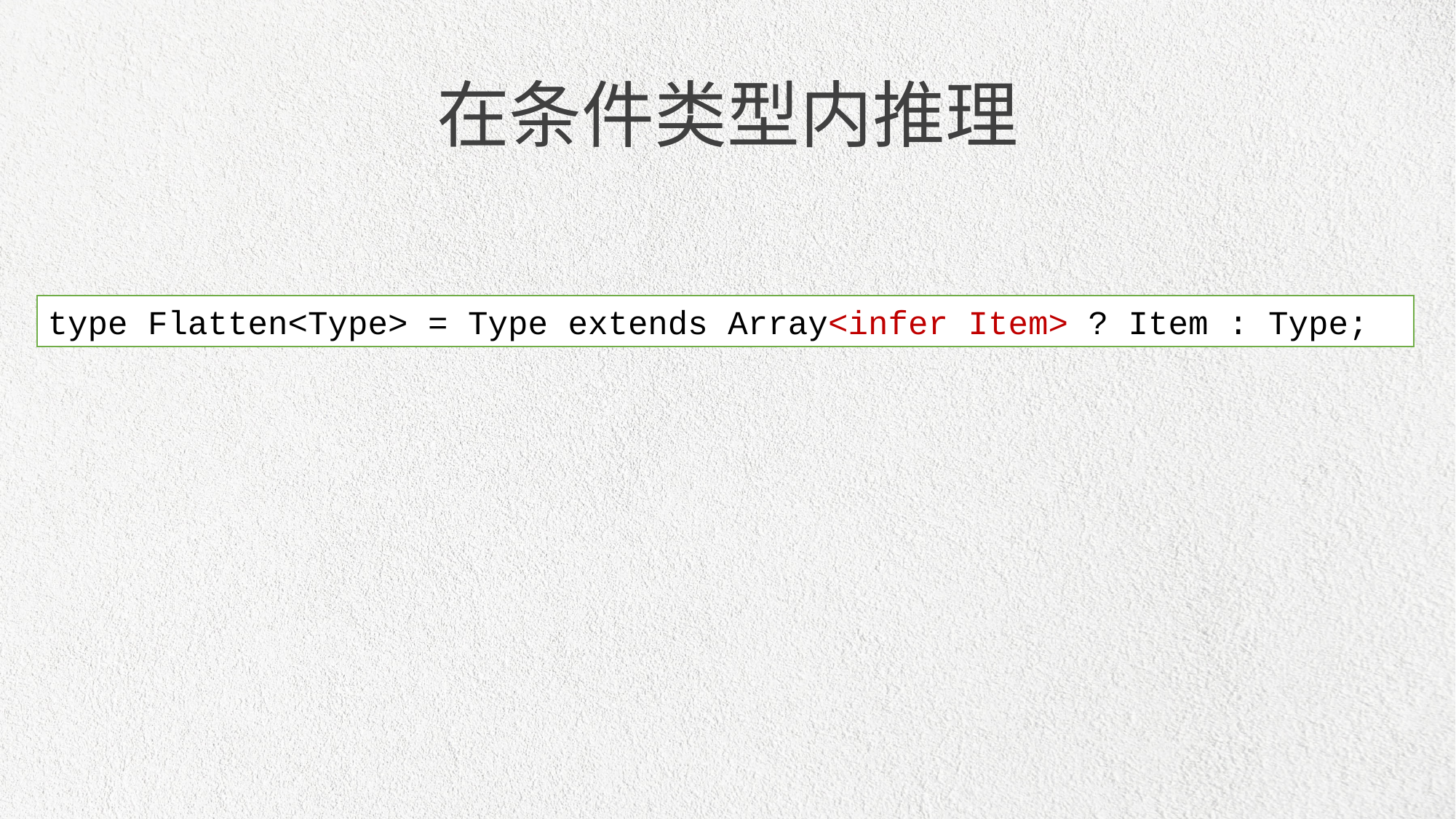

在条件类型内推理
type Flatten<Type> = Type extends Array<infer Item> ? Item : Type;